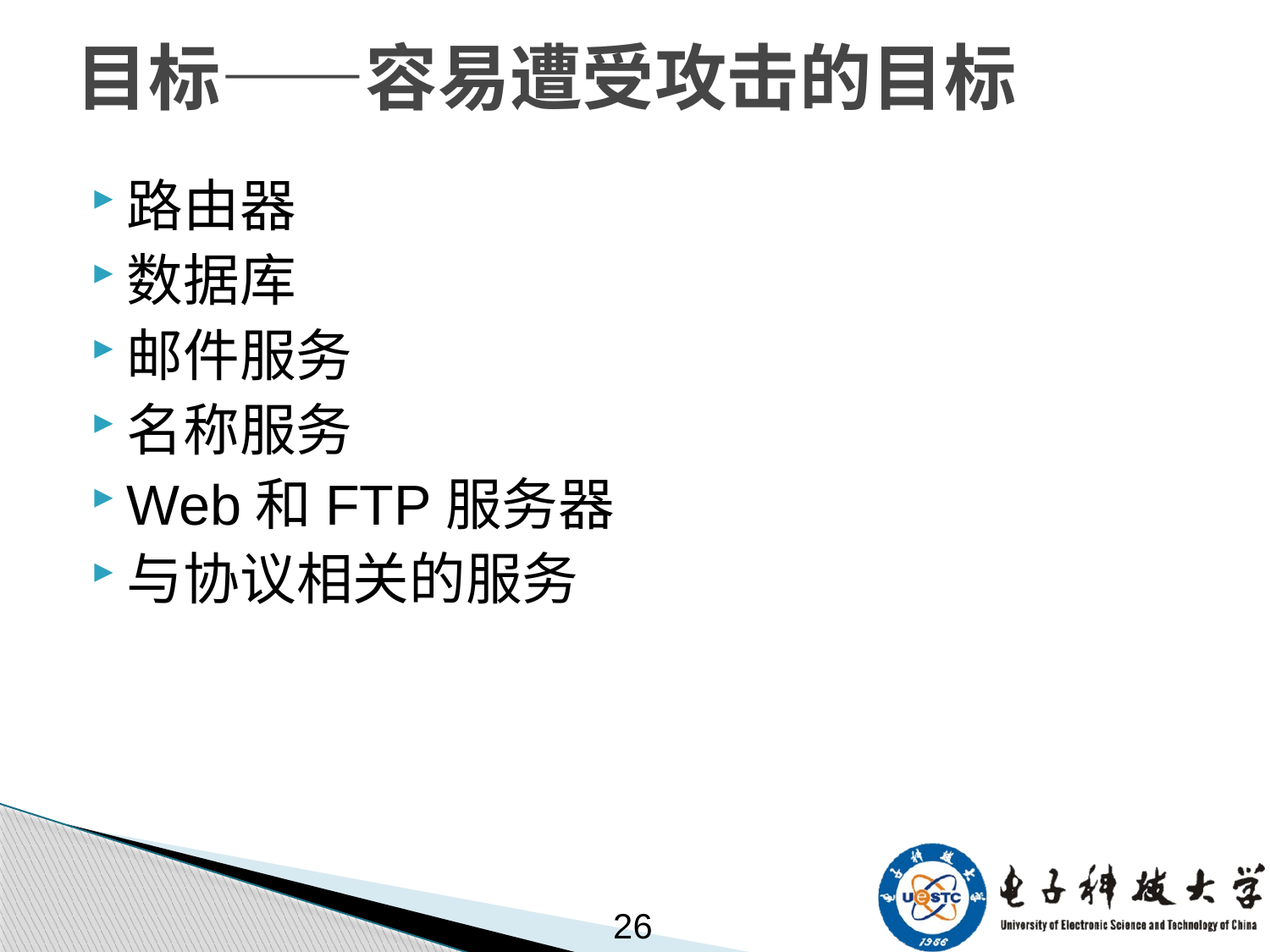

# 目标——容易遭受攻击的目标
路由器
数据库
邮件服务
名称服务
Web和FTP服务器
与协议相关的服务
26